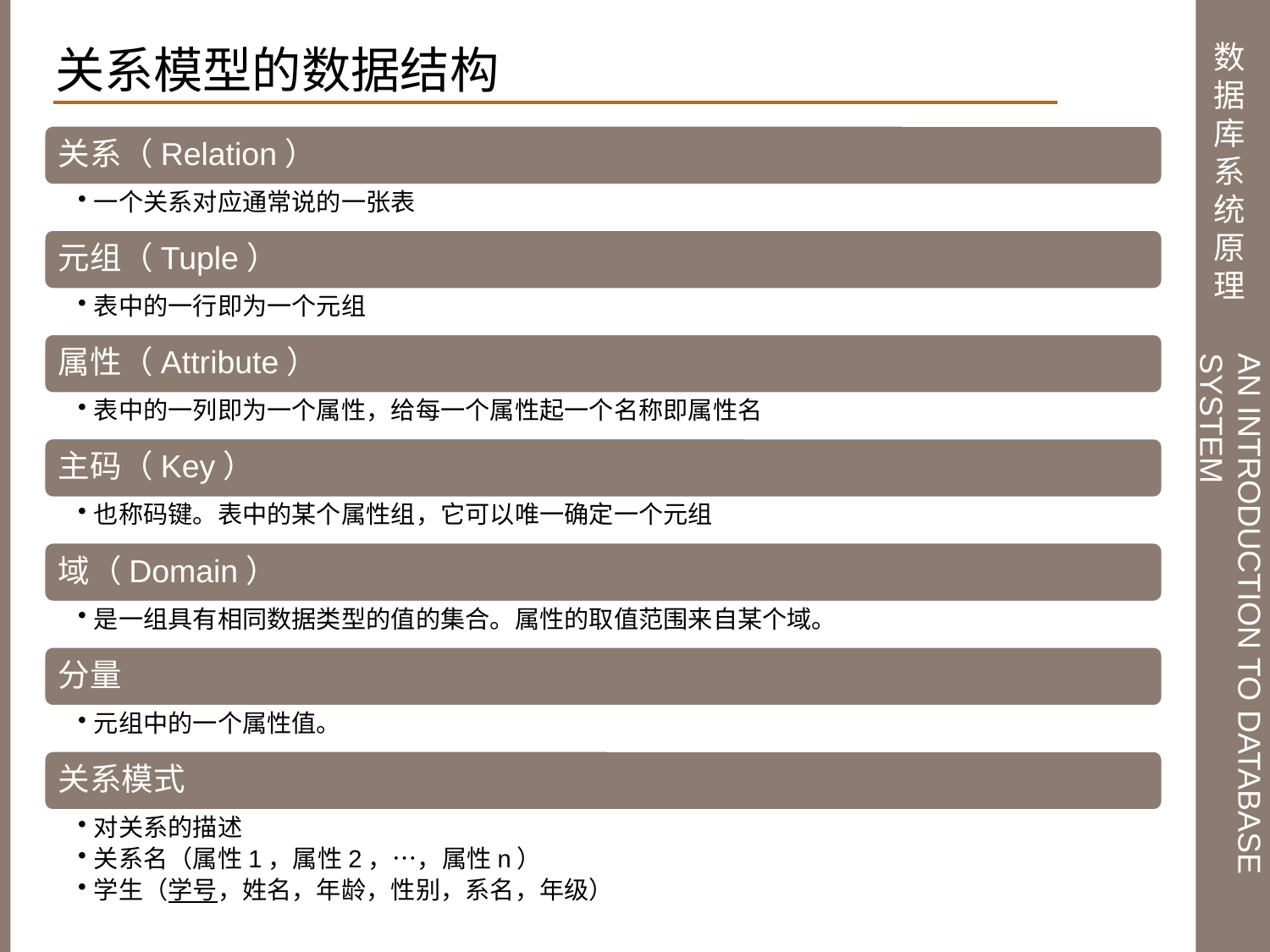

关系模型的数据结构

关系（Relation）
一个关系对应通常说的一张表
元组（Tuple）
表中的一行即为一个元组
属性（Attribute）
表中的一列即为一个属性，给每一个属性起一个名称即属性名
主码（Key）
也称码键。表中的某个属性组，它可以唯一确定一个元组
域（Domain）
是一组具有相同数据类型的值的集合。属性的取值范围来自某个域。
分量
元组中的一个属性值。
关系模式
对关系的描述
关系名（属性1，属性2，…，属性n）
学生（学号，姓名，年龄，性别，系名，年级）